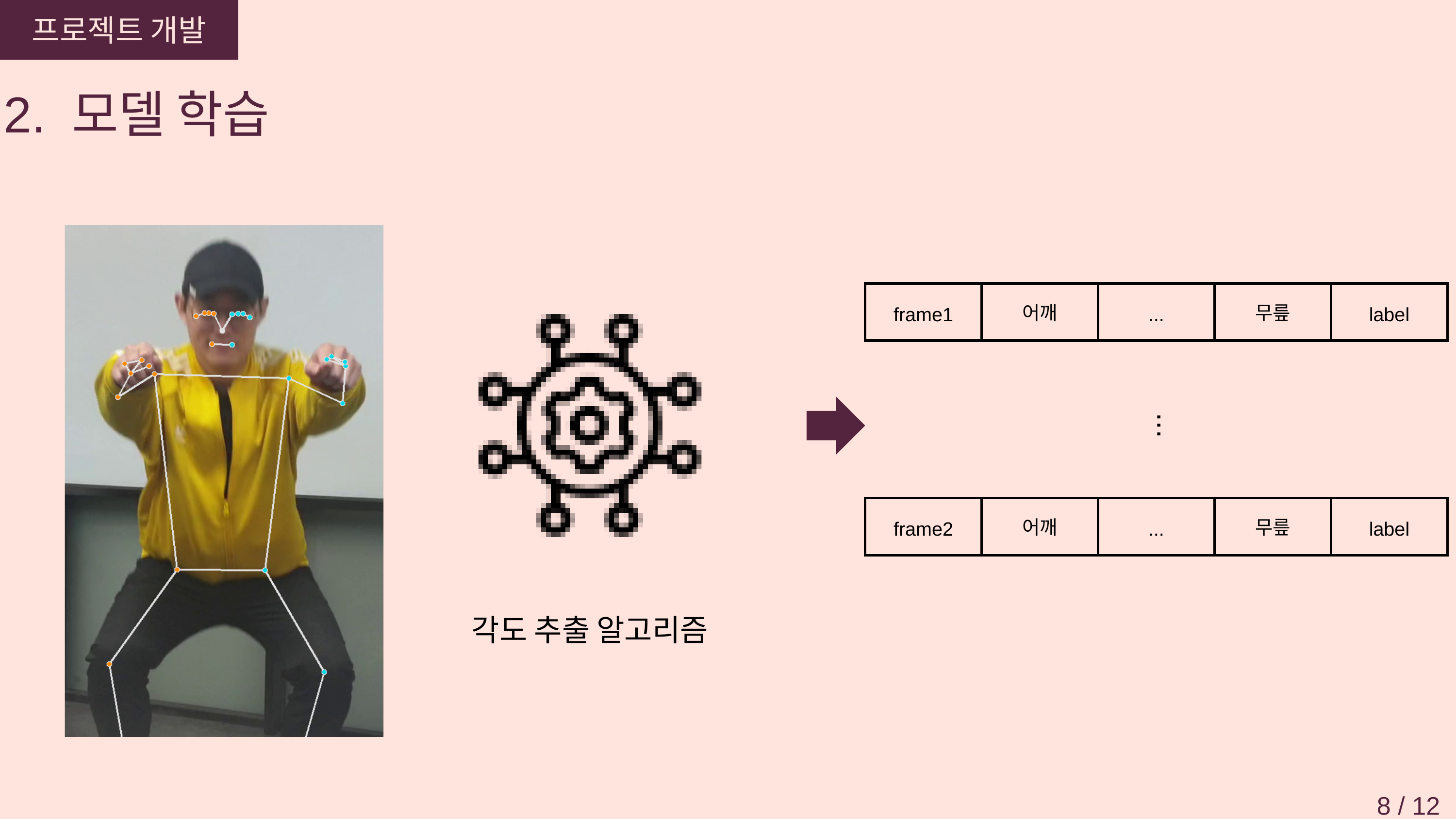

프로젝트 개발
2. 모델 학습

| frame1 | 어깨 | ... | 무릎 | label |
| --- | --- | --- | --- | --- |

...
| frame2 | 어깨 | ... | 무릎 | label |
| --- | --- | --- | --- | --- |
각도 추출 알고리즘
8 / 12